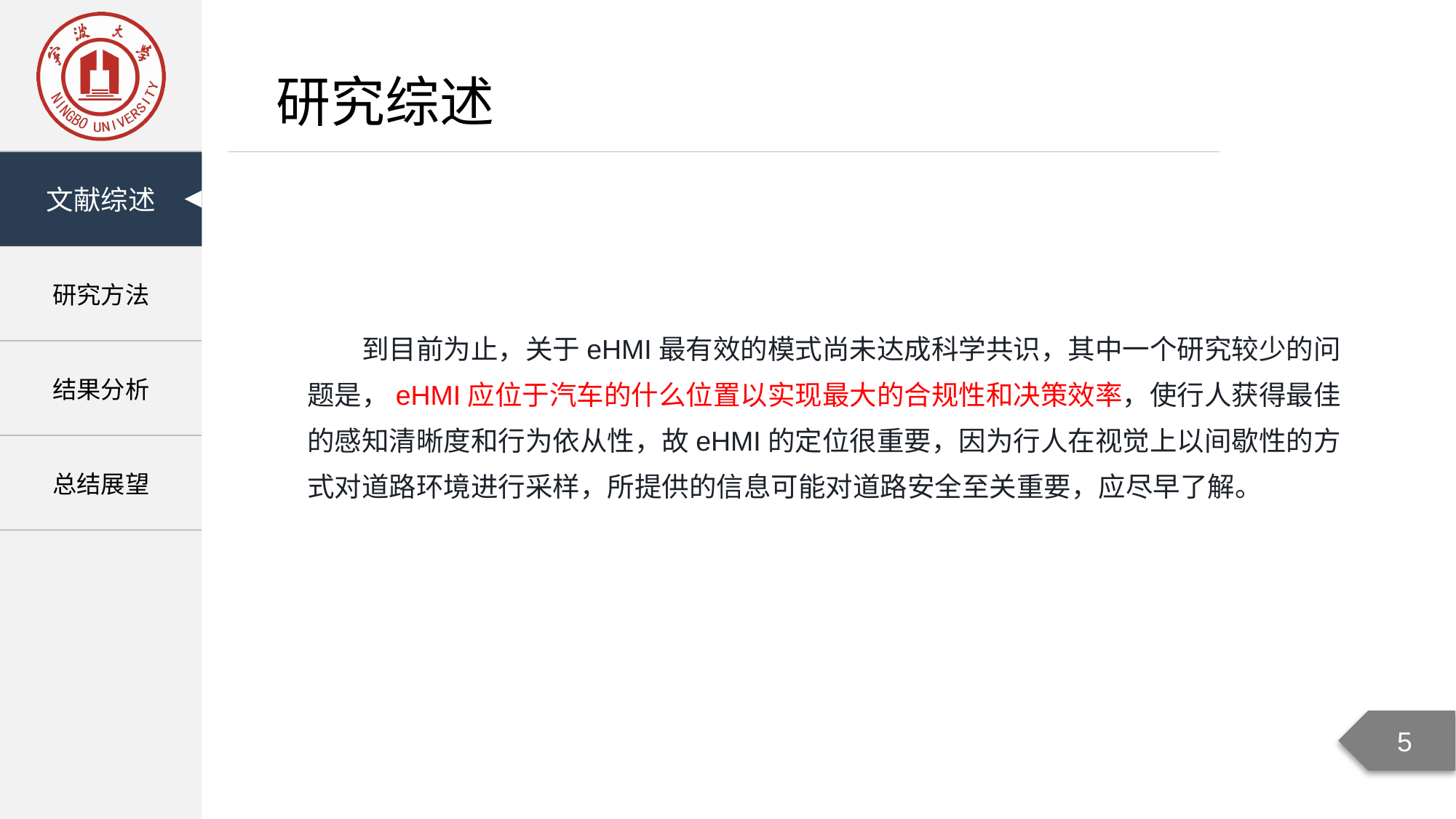

研究综述
到目前为止，关于eHMI最有效的模式尚未达成科学共识，其中一个研究较少的问题是，eHMI应位于汽车的什么位置以实现最大的合规性和决策效率，使行人获得最佳的感知清晰度和行为依从性，故eHMI的定位很重要，因为行人在视觉上以间歇性的方式对道路环境进行采样，所提供的信息可能对道路安全至关重要，应尽早了解。